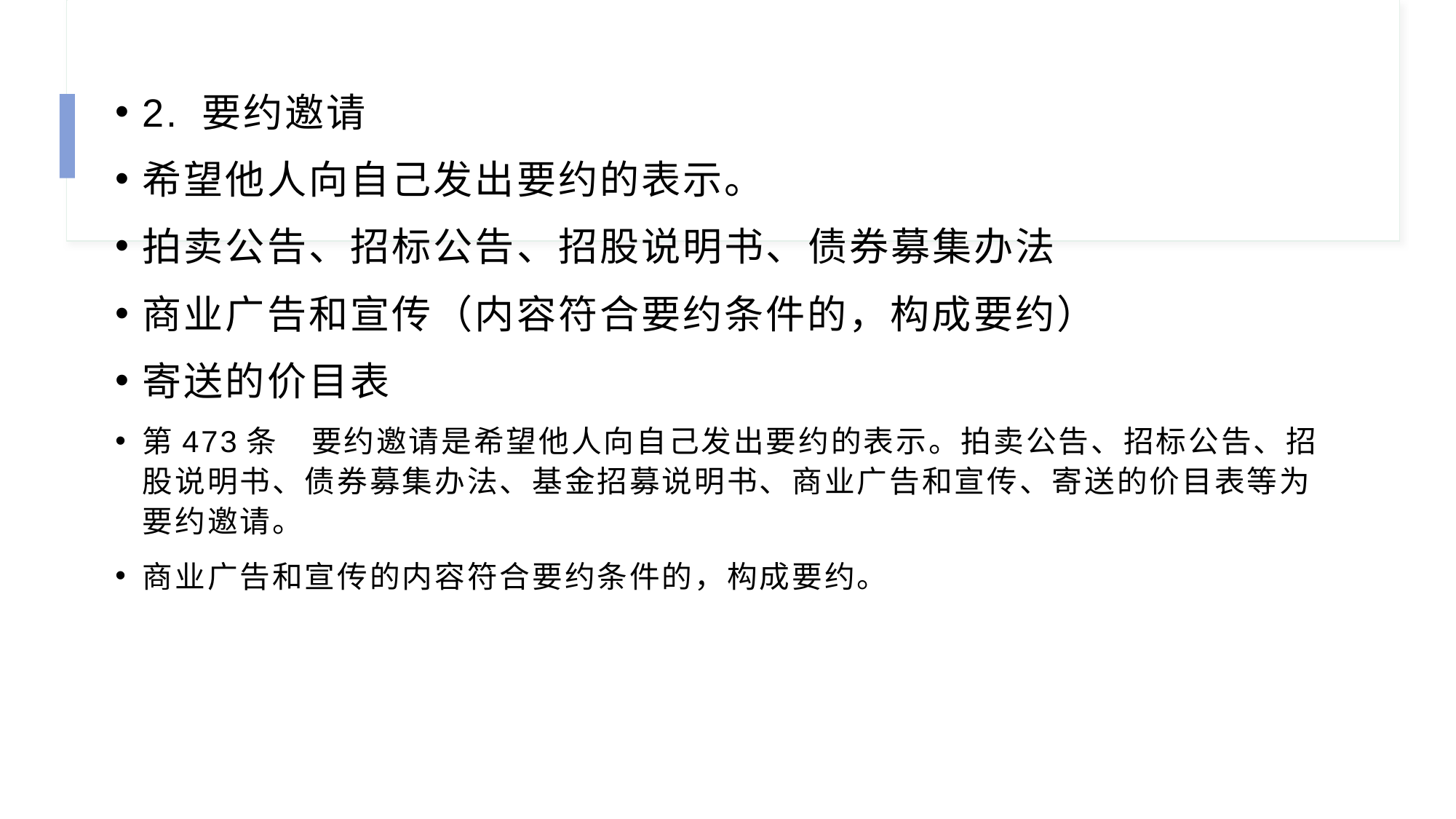

2. 要约邀请
希望他人向自己发出要约的表示。
拍卖公告、招标公告、招股说明书、债券募集办法
商业广告和宣传（内容符合要约条件的，构成要约）
寄送的价目表
第473条　要约邀请是希望他人向自己发出要约的表示。拍卖公告、招标公告、招股说明书、债券募集办法、基金招募说明书、商业广告和宣传、寄送的价目表等为要约邀请。
商业广告和宣传的内容符合要约条件的，构成要约。